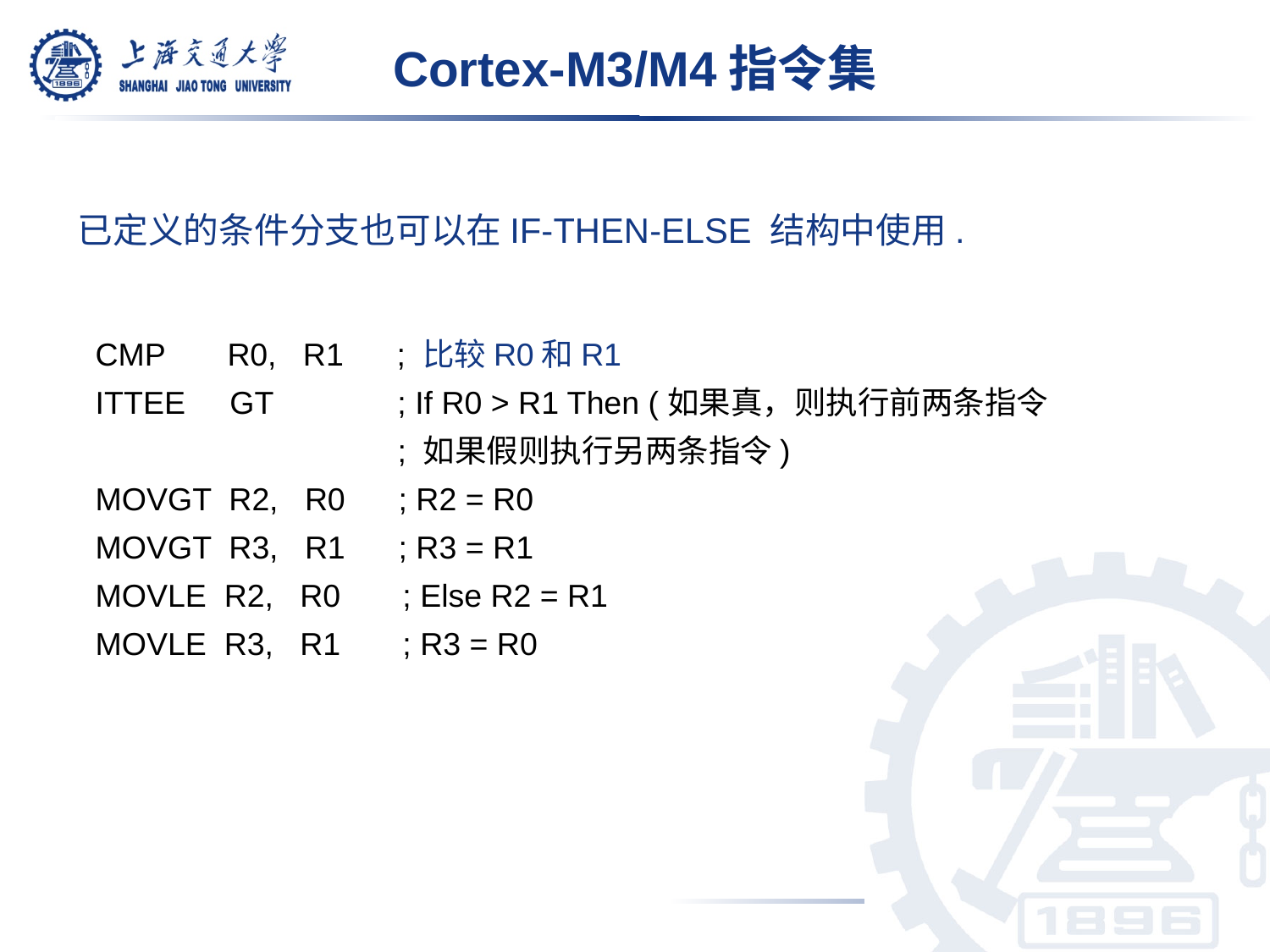

Cortex-M3/M4指令集

已定义的条件分支也可以在IF-THEN-ELSE 结构中使用.

  CMP       R0,   R1      ; 比较R0和R1
  ITTEE     GT              ; If R0 > R1 Then (如果真，则执行前两条指令
                                    ; 如果假则执行另两条指令)
  MOVGT  R2,   R0      ; R2 = R0
  MOVGT  R3,   R1      ; R3 = R1
  MOVLE  R2,   R0       ; Else R2 = R1
  MOVLE  R3,   R1       ; R3 = R0